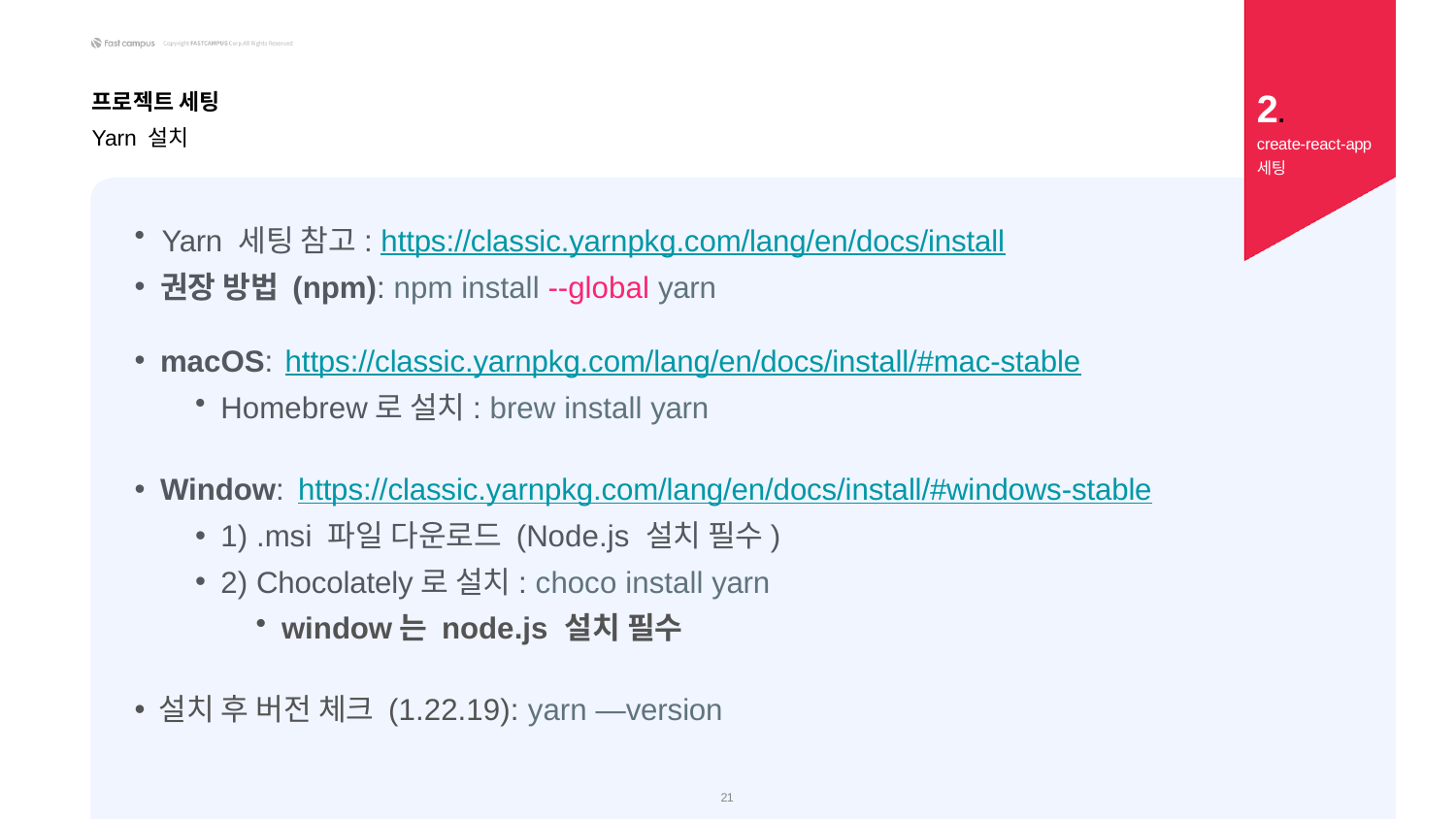

2.
create-react-app
세팅
프로젝트 세팅
Yarn 설치
Yarn 세팅 참고: https://classic.yarnpkg.com/lang/en/docs/install
권장 방법 (npm): npm install --global yarn

macOS: https://classic.yarnpkg.com/lang/en/docs/install/#mac-stable
Homebrew로 설치: brew install yarn

Window: https://classic.yarnpkg.com/lang/en/docs/install/#windows-stable
1) .msi 파일 다운로드 (Node.js 설치 필수)
2) Chocolately로 설치: choco install yarn
window는 node.js 설치 필수

설치 후 버전 체크 (1.22.19): yarn —version
21